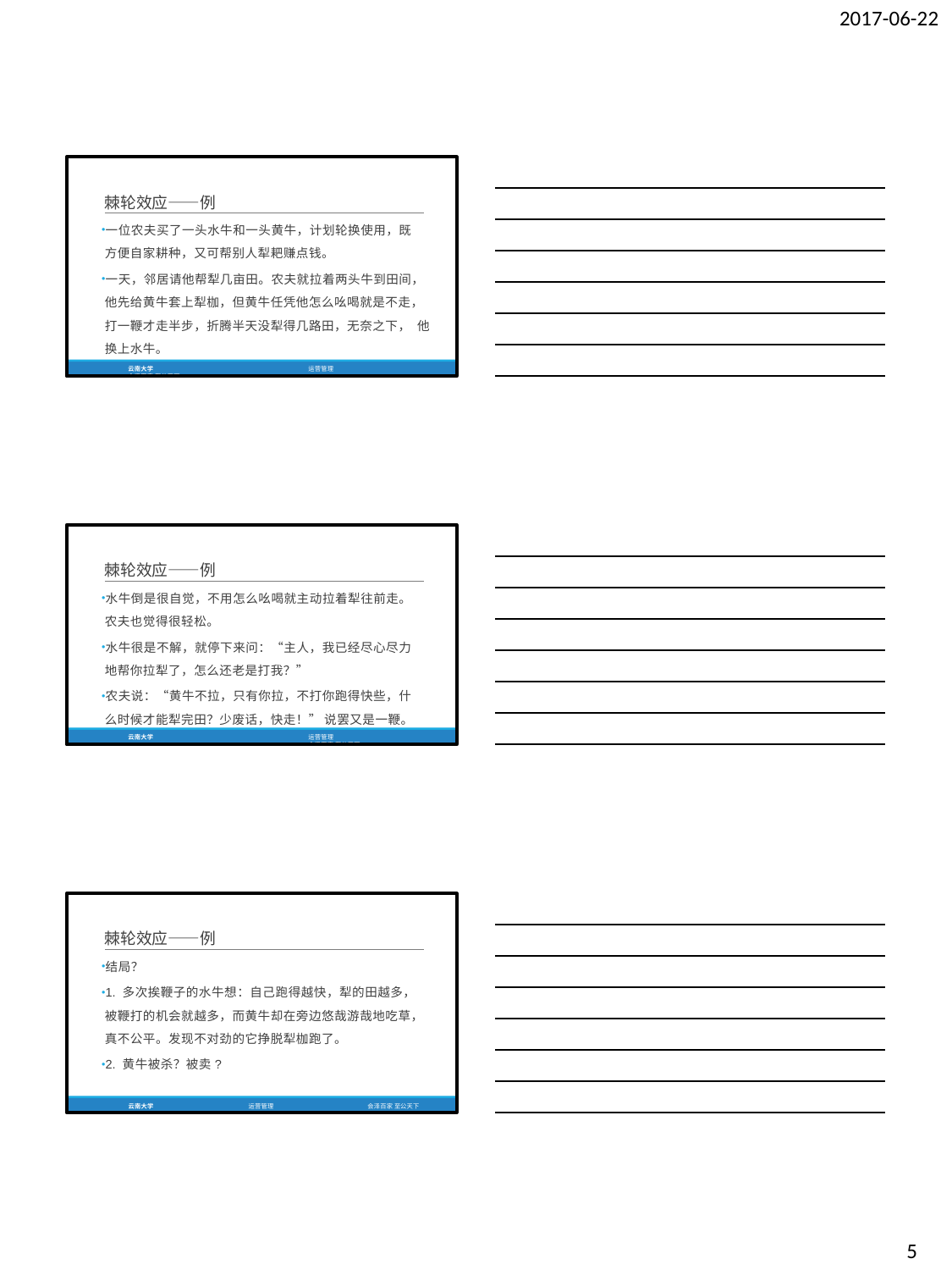

2017-06-22

棘轮效应——例
一位农夫买了一头水牛和一头黄牛，计划轮换使用，既 方便自家耕种，又可帮别人犁耙赚点钱。
一天，邻居请他帮犁几亩田。农夫就拉着两头牛到田间，  他先给黄牛套上犁枷，但黄牛任凭他怎么吆喝就是不走，  打一鞭才走半步，折腾半天没犁得几路田，无奈之下，  他换上水牛。
云南大学	运营管理	会泽百家 至公天下

棘轮效应——例
水牛倒是很自觉，不用怎么吆喝就主动拉着犁往前走。 农夫也觉得很轻松。
水牛很是不解，就停下来问：“主人，我已经尽心尽力 地帮你拉犁了，怎么还老是打我？”
农夫说：“黄牛不拉，只有你拉，不打你跑得快些，什 么时候才能犁完田？少废话，快走！” 说罢又是一鞭。
云南大学	运营管理	会泽百家 至公天下

棘轮效应——例
结局？
1. 多次挨鞭子的水牛想：自己跑得越快，犁的田越多，  被鞭打的机会就越多，而黄牛却在旁边悠哉游哉地吃草，  真不公平。发现不对劲的它挣脱犁枷跑了。
2. 黄牛被杀？被卖?

云南大学
运营管理
会泽百家 至公天下

5